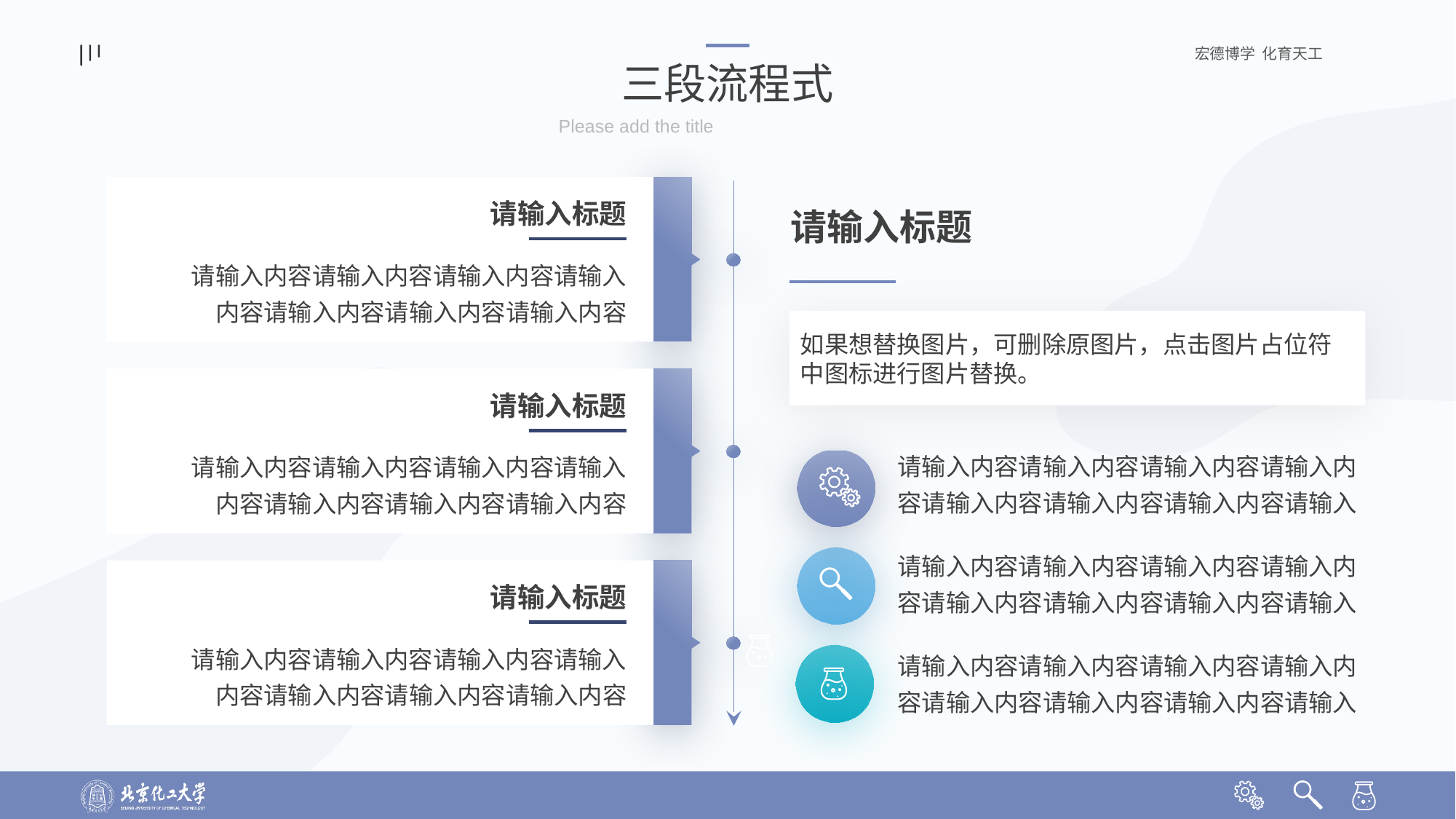

三段流程式
Please add the title

请输入标题
请输入标题

请输入内容请输入内容请输入内容请输入内容请输入内容请输入内容请输入内容

如果想替换图片，可删除原图片，点击图片占位符中图标进行图片替换。

请输入标题

请输入内容请输入内容请输入内容请输入内容请输入内容请输入内容请输入内容

请输入内容请输入内容请输入内容请输入内容请输入内容请输入内容请输入内容请输入

请输入内容请输入内容请输入内容请输入内容请输入内容请输入内容请输入内容请输入

请输入标题

请输入内容请输入内容请输入内容请输入内容请输入内容请输入内容请输入内容

请输入内容请输入内容请输入内容请输入内容请输入内容请输入内容请输入内容请输入